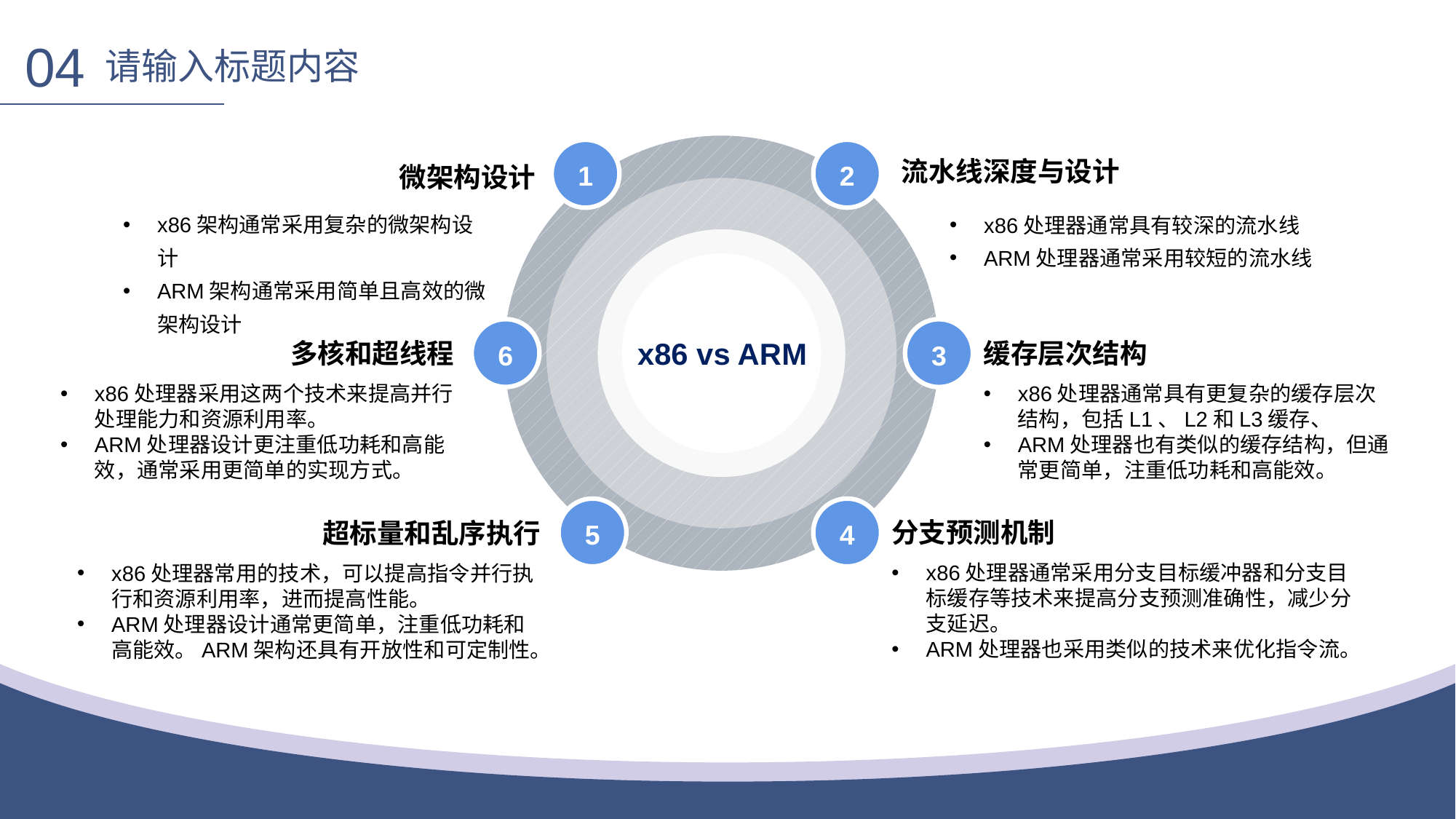

04
请输入标题内容

2
1

6
3
4
5
流水线深度与设计
微架构设计
x86架构通常采用复杂的微架构设计
ARM架构通常采用简单且高效的微架构设计
x86处理器通常具有较深的流水线
ARM处理器通常采用较短的流水线
x86 vs ARM
缓存层次结构
多核和超线程
x86处理器通常具有更复杂的缓存层次结构，包括L1、L2和L3缓存、
ARM处理器也有类似的缓存结构，但通常更简单，注重低功耗和高能效。
x86处理器采用这两个技术来提高并行处理能力和资源利用率。
ARM处理器设计更注重低功耗和高能效，通常采用更简单的实现方式。
分支预测机制
超标量和乱序执行
x86处理器通常采用分支目标缓冲器和分支目标缓存等技术来提高分支预测准确性，减少分支延迟。
ARM处理器也采用类似的技术来优化指令流。
x86处理器常用的技术，可以提高指令并行执行和资源利用率，进而提高性能。
ARM处理器设计通常更简单，注重低功耗和高能效。ARM架构还具有开放性和可定制性。